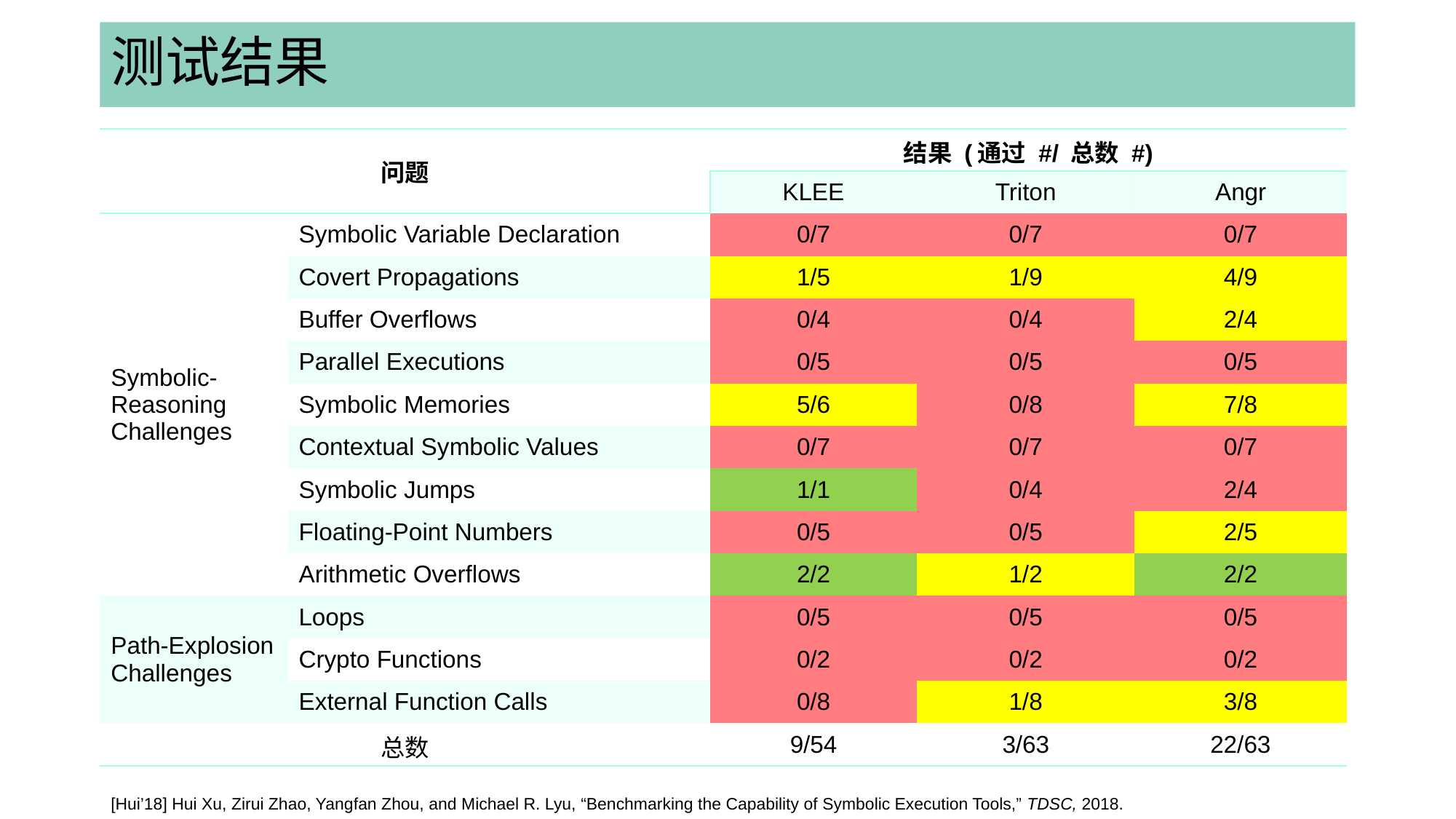

# 测试结果
| 问题 |  | 结果 (通过 #/ 总数 #) |  |  |
| --- | --- | --- | --- | --- |
|  |  | KLEE | Triton | Angr |
| Symbolic-Reasoning Challenges | Symbolic Variable Declaration | 0/7 | 0/7 | 0/7 |
|  | Covert Propagations | 1/5 | 1/9 | 4/9 |
|  | Buffer Overflows | 0/4 | 0/4 | 2/4 |
|  | Parallel Executions | 0/5 | 0/5 | 0/5 |
|  | Symbolic Memories | 5/6 | 0/8 | 7/8 |
|  | Contextual Symbolic Values | 0/7 | 0/7 | 0/7 |
|  | Symbolic Jumps | 1/1 | 0/4 | 2/4 |
|  | Floating-Point Numbers | 0/5 | 0/5 | 2/5 |
|  | Arithmetic Overflows | 2/2 | 1/2 | 2/2 |
| Path-Explosion Challenges | Loops | 0/5 | 0/5 | 0/5 |
|  | Crypto Functions | 0/2 | 0/2 | 0/2 |
|  | External Function Calls | 0/8 | 1/8 | 3/8 |
| 总数 |  | 9/54 | 3/63 | 22/63 |
[Hui’18] Hui Xu, Zirui Zhao, Yangfan Zhou, and Michael R. Lyu, “Benchmarking the Capability of Symbolic Execution Tools,” TDSC, 2018.